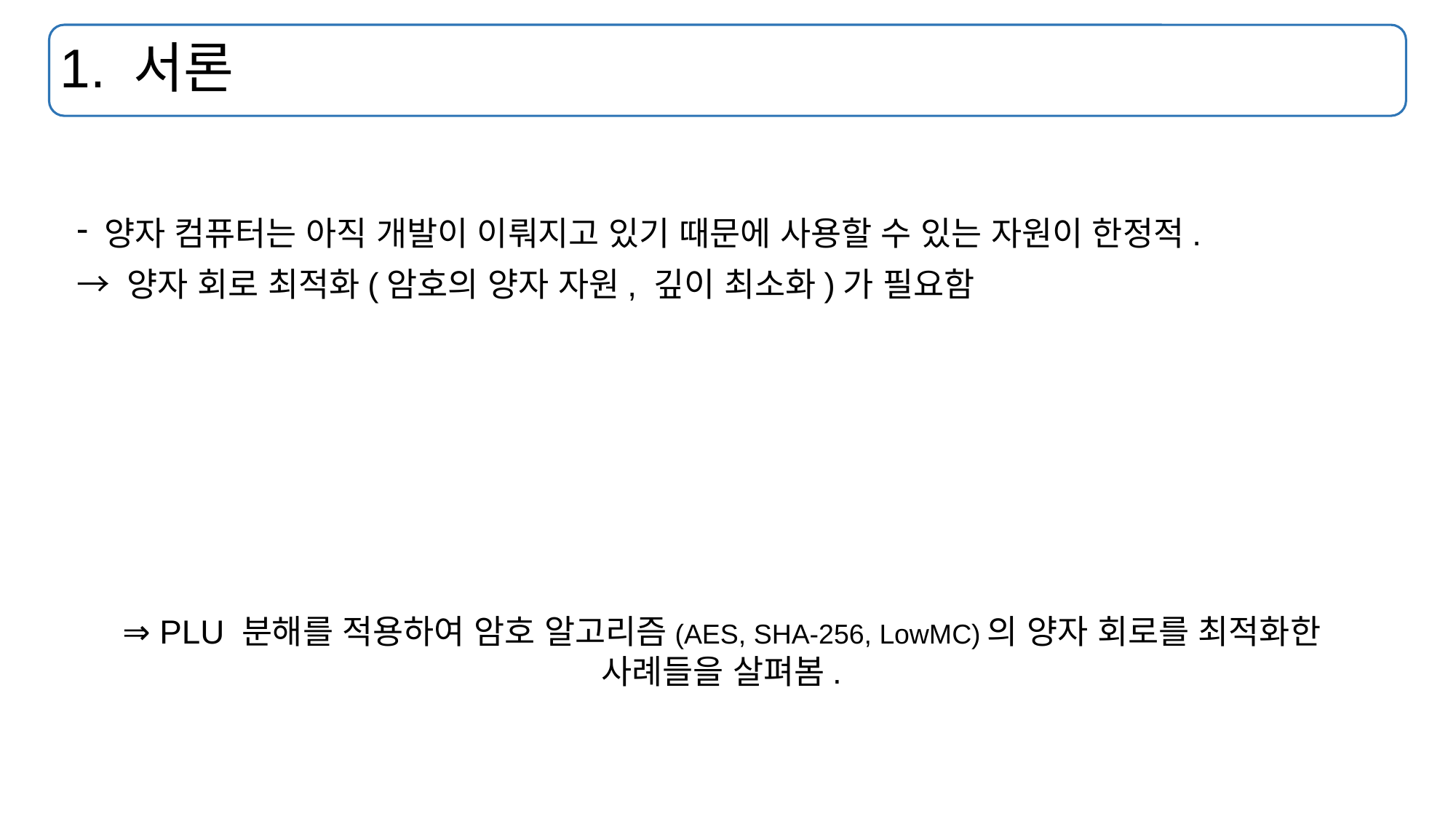

# 1. 서론
양자 컴퓨터는 아직 개발이 이뤄지고 있기 때문에 사용할 수 있는 자원이 한정적.
→ 양자 회로 최적화(암호의 양자 자원, 깊이 최소화)가 필요함
⇒ PLU 분해를 적용하여 암호 알고리즘(AES, SHA-256, LowMC)의 양자 회로를 최적화한 사례들을 살펴봄.